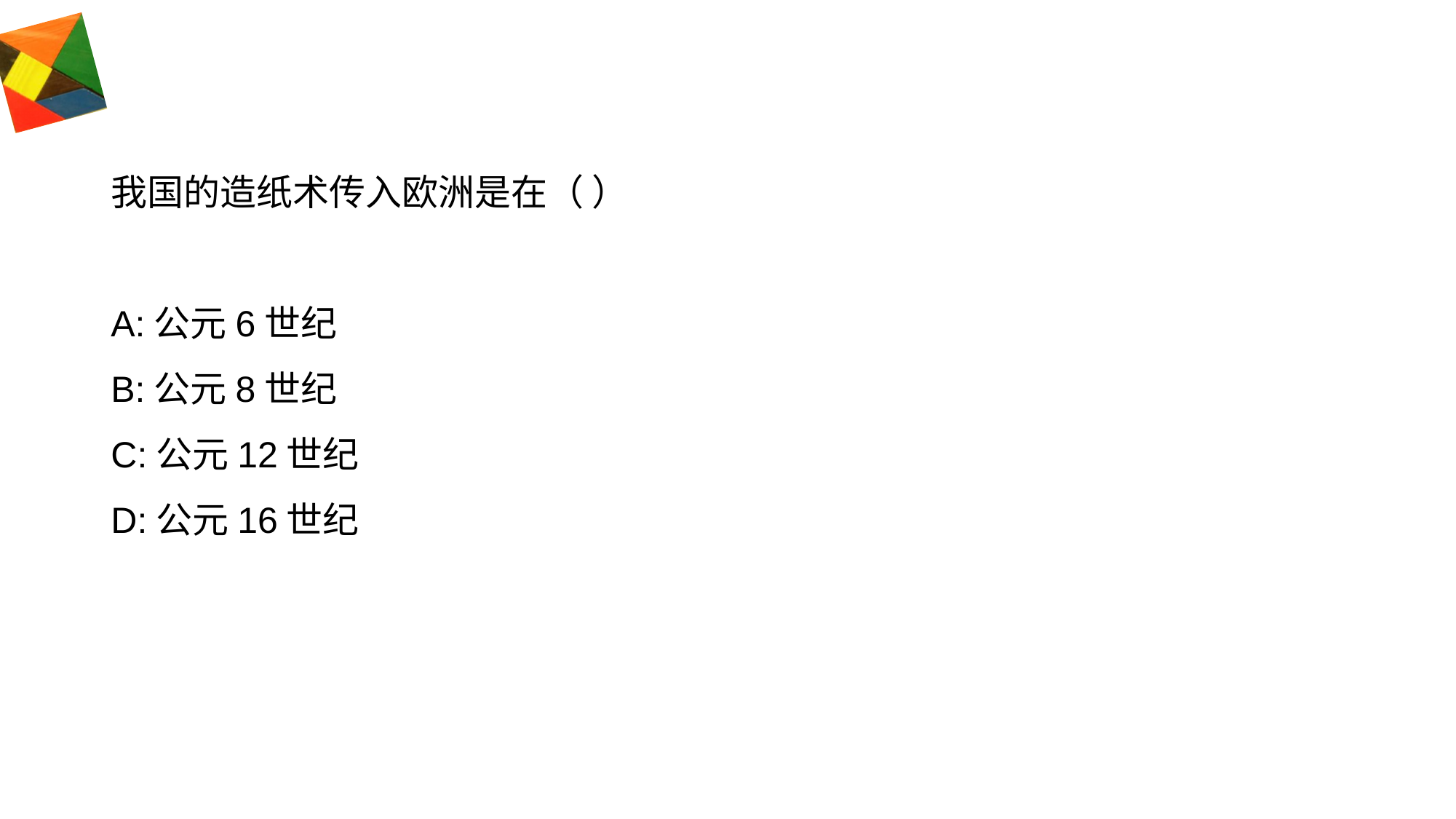

#
我国的造纸术传入欧洲是在（ ）

A:公元6世纪
B:公元8世纪
C:公元12世纪
D:公元16世纪

161